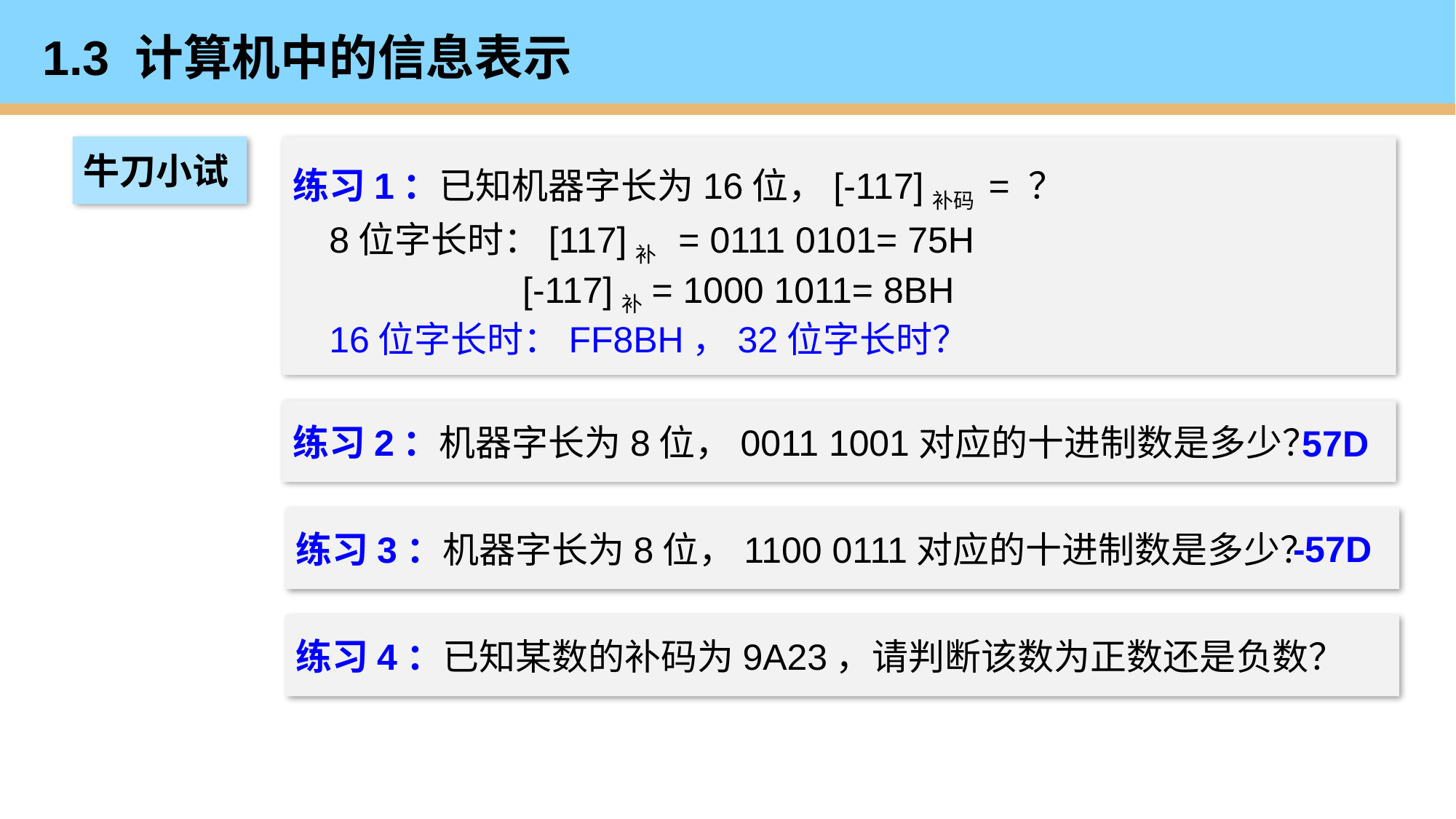

# 1.3 计算机中的信息表示
牛刀小试
练习1：已知机器字长为16位，[-117]补码 = ？

8位字长时：[117]补  = 0111 0101= 75H
                   [-117]补= 1000 1011= 8BH
16位字长时：FF8BH，32位字长时？
练习2：机器字长为8位，0011 1001对应的十进制数是多少？
57D
练习3：机器字长为8位，1100 0111对应的十进制数是多少？
-57D
练习4：已知某数的补码为9A23，请判断该数为正数还是负数？
20